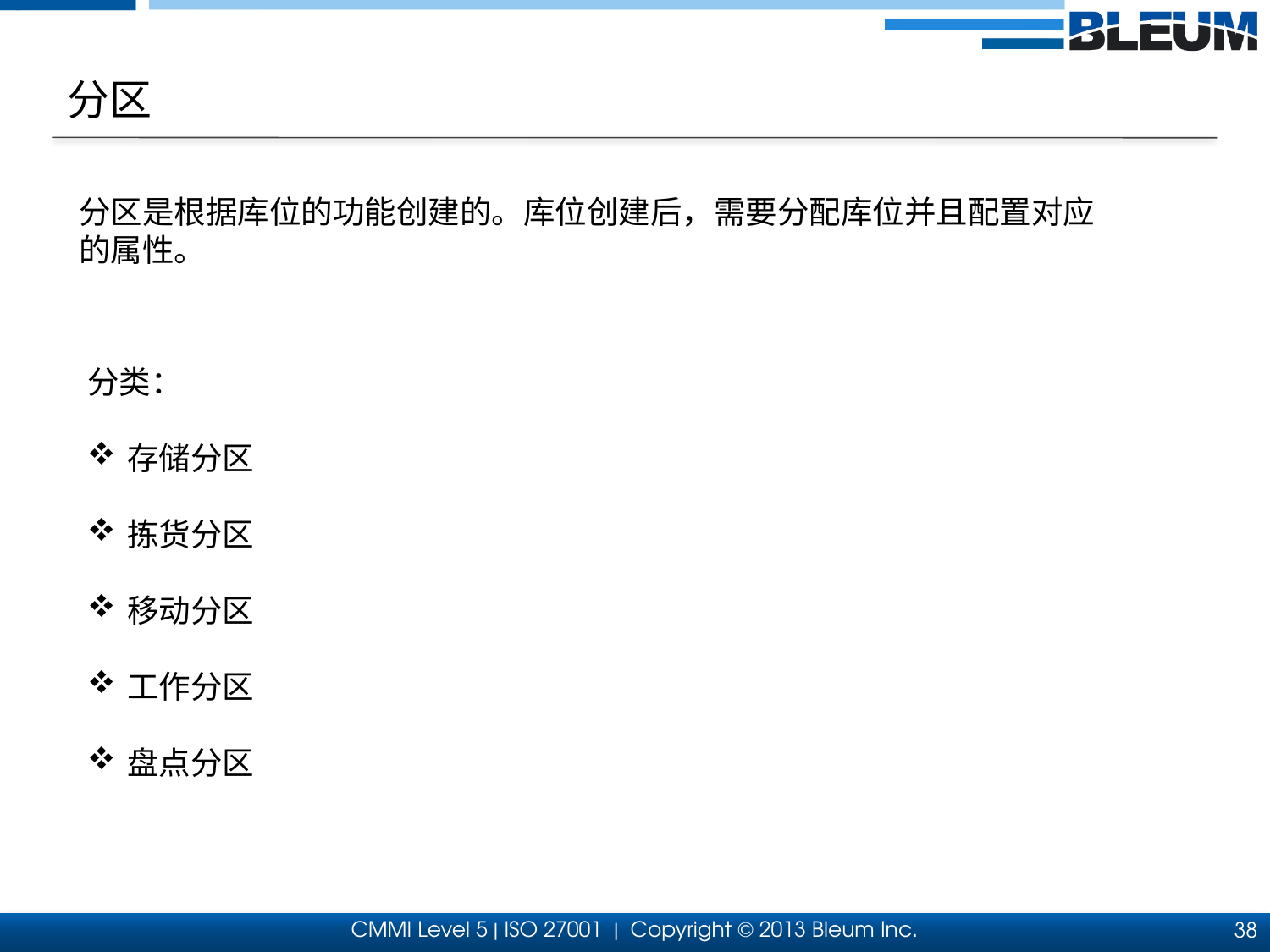

分区
分区是根据库位的功能创建的。库位创建后，需要分配库位并且配置对应的属性。

分类：

存储分区

拣货分区

移动分区

工作分区

盘点分区
38